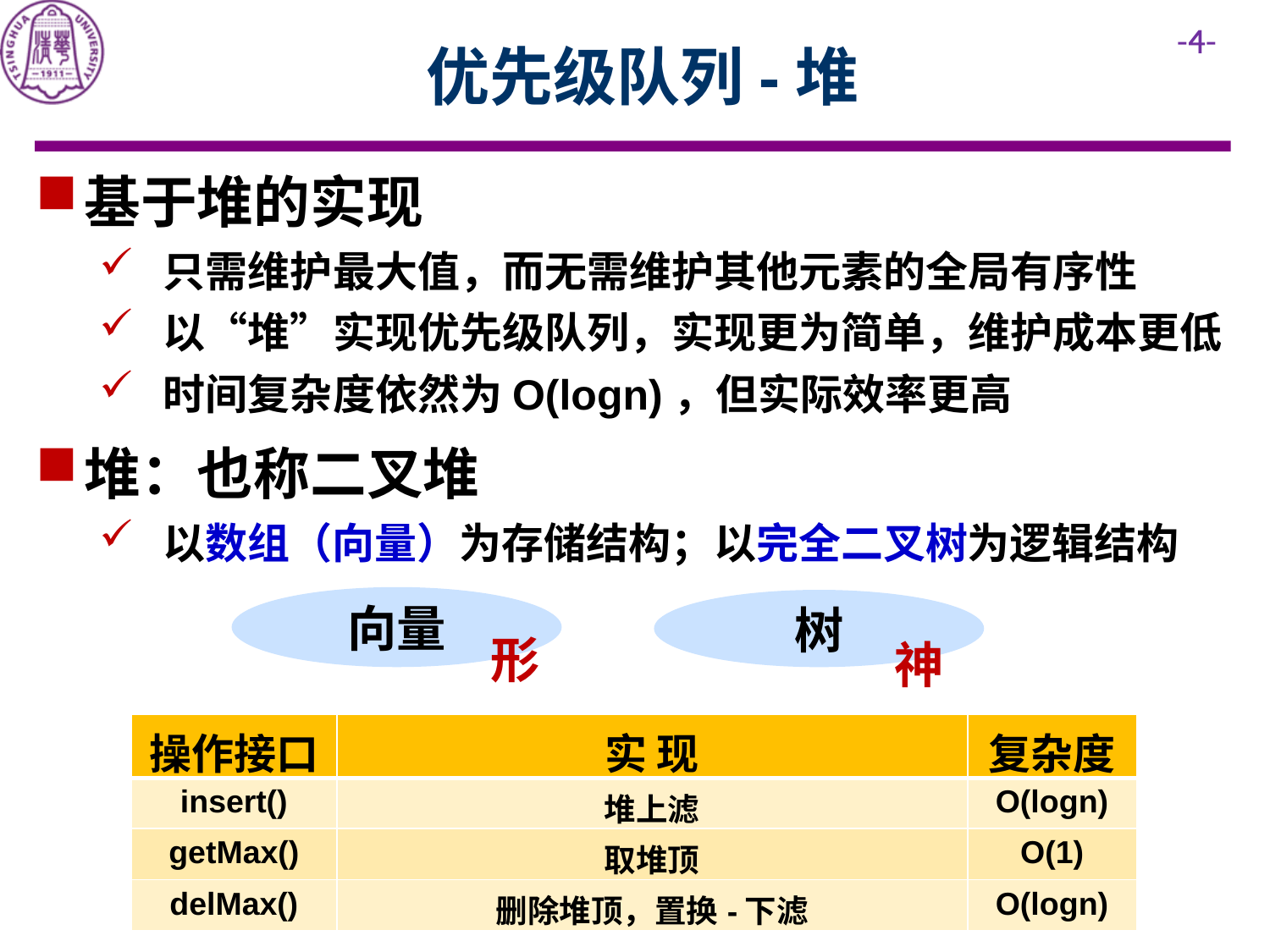

# 优先级队列-堆
基于堆的实现
只需维护最大值，而无需维护其他元素的全局有序性
以“堆”实现优先级队列，实现更为简单，维护成本更低
时间复杂度依然为O(logn)，但实际效率更高
堆：也称二叉堆
以数组（向量）为存储结构；以完全二叉树为逻辑结构

向量
树
形
神
| 操作接口 | 实 现 | 复杂度 |
| --- | --- | --- |
| insert() | 堆上滤 | O(logn) |
| getMax() | 取堆顶 | O(1) |
| delMax() | 删除堆顶，置换-下滤 | O(logn) |